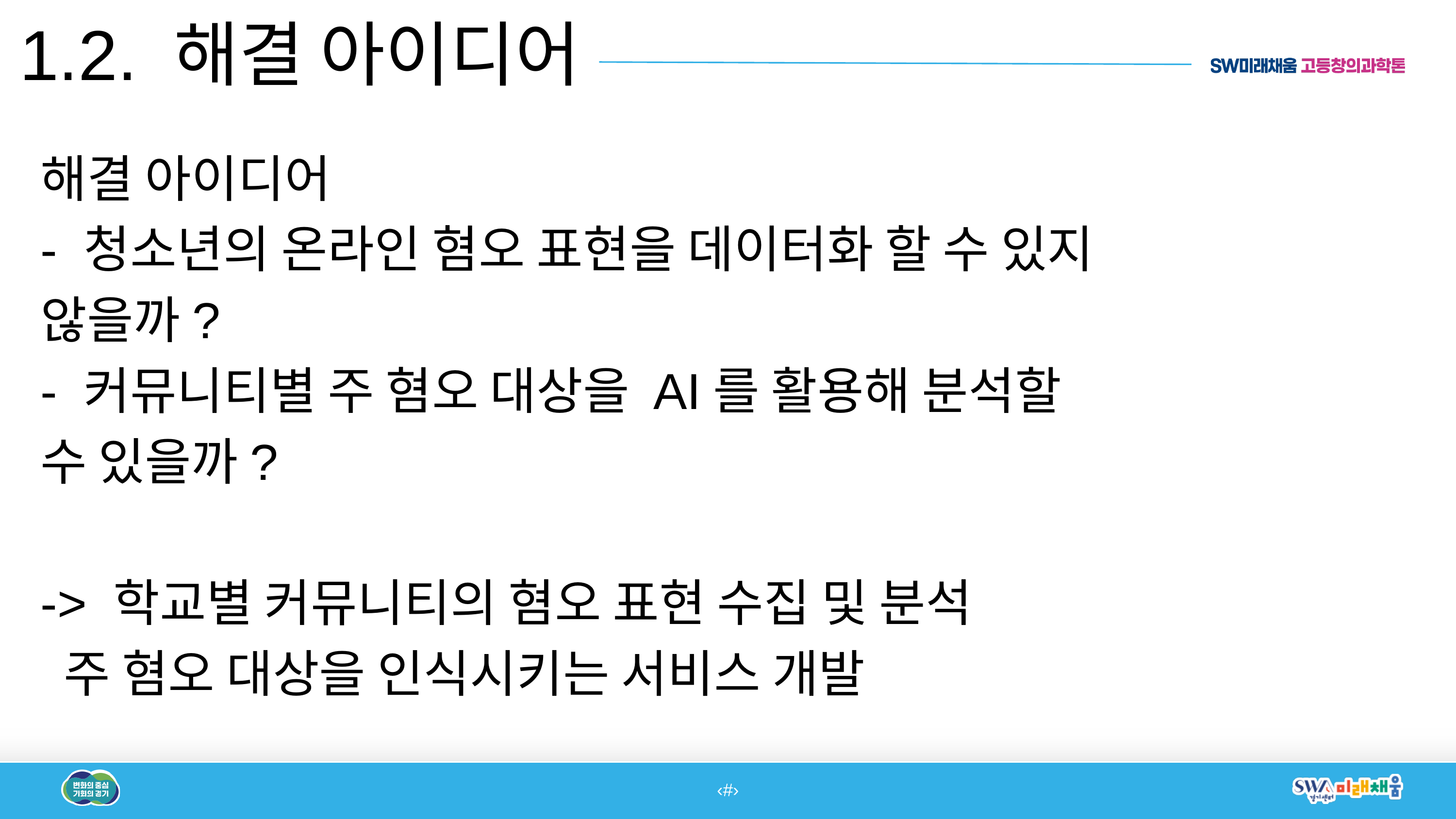

1.2. 해결 아이디어

해결 아이디어
- 청소년의 온라인 혐오 표현을 데이터화 할 수 있지 않을까?
- 커뮤니티별 주 혐오 대상을 AI를 활용해 분석할 수 있을까?

-> 학교별 커뮤니티의 혐오 표현 수집 및 분석
 주 혐오 대상을 인식시키는 서비스 개발

‹#›